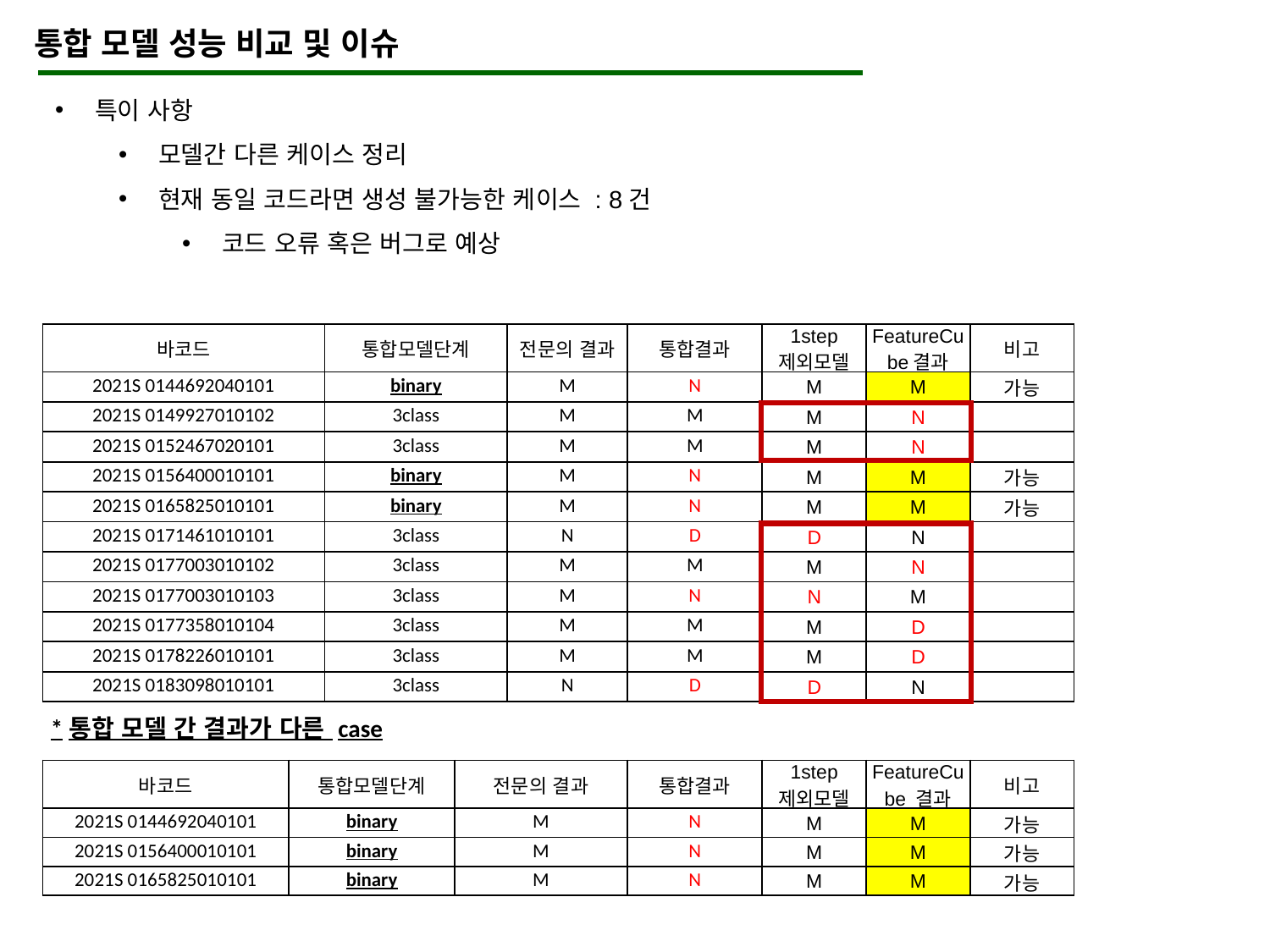

통합 모델 성능 비교 및 이슈
특이 사항
모델간 다른 케이스 정리
현재 동일 코드라면 생성 불가능한 케이스 : 8건
코드 오류 혹은 버그로 예상
| 바코드 | 통합모델단계 | 전문의 결과 | 통합결과 | 1step 제외모델 | FeatureCube결과 | 비고 |
| --- | --- | --- | --- | --- | --- | --- |
| 2021S 0144692040101 | binary | M | N | M | M | 가능 |
| 2021S 0149927010102 | 3class | M | M | M | N |  |
| 2021S 0152467020101 | 3class | M | M | M | N |  |
| 2021S 0156400010101 | binary | M | N | M | M | 가능 |
| 2021S 0165825010101 | binary | M | N | M | M | 가능 |
| 2021S 0171461010101 | 3class | N | D | D | N |  |
| 2021S 0177003010102 | 3class | M | M | M | N |  |
| 2021S 0177003010103 | 3class | M | N | N | M |  |
| 2021S 0177358010104 | 3class | M | M | M | D |  |
| 2021S 0178226010101 | 3class | M | M | M | D |  |
| 2021S 0183098010101 | 3class | N | D | D | N |  |

*통합 모델 간 결과가 다른 case
| 바코드 | 통합모델단계 | 전문의 결과 | 통합결과 | 1step 제외모델 | FeatureCube 결과 | 비고 |
| --- | --- | --- | --- | --- | --- | --- |
| 2021S 0144692040101 | binary | M | N | M | M | 가능 |
| 2021S 0156400010101 | binary | M | N | M | M | 가능 |
| 2021S 0165825010101 | binary | M | N | M | M | 가능 |